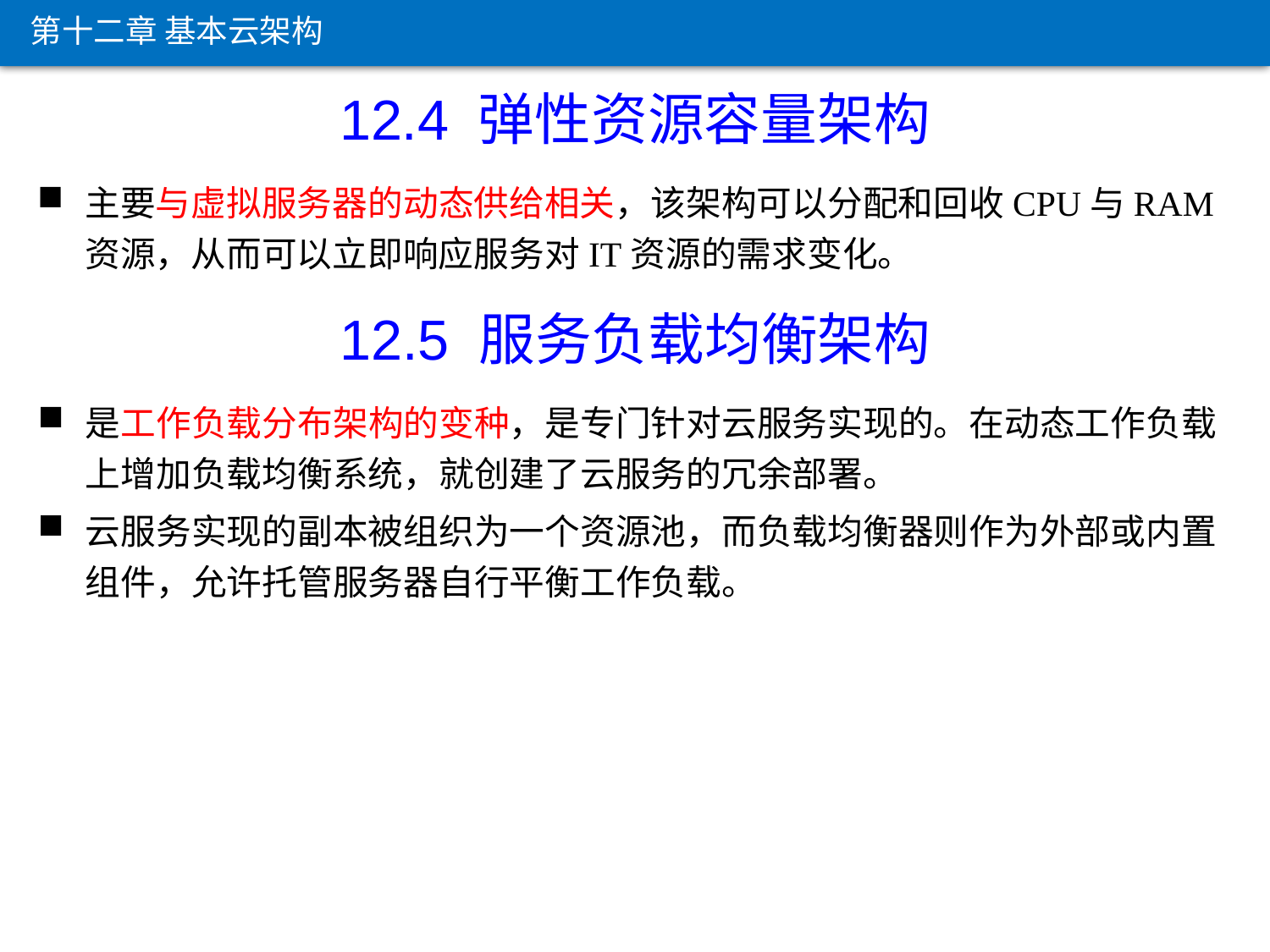

第十二章 基本云架构
12.4 弹性资源容量架构
主要与虚拟服务器的动态供给相关，该架构可以分配和回收CPU与RAM资源，从而可以立即响应服务对IT资源的需求变化。
12.5 服务负载均衡架构
是工作负载分布架构的变种，是专门针对云服务实现的。在动态工作负载上增加负载均衡系统，就创建了云服务的冗余部署。
云服务实现的副本被组织为一个资源池，而负载均衡器则作为外部或内置组件，允许托管服务器自行平衡工作负载。
43